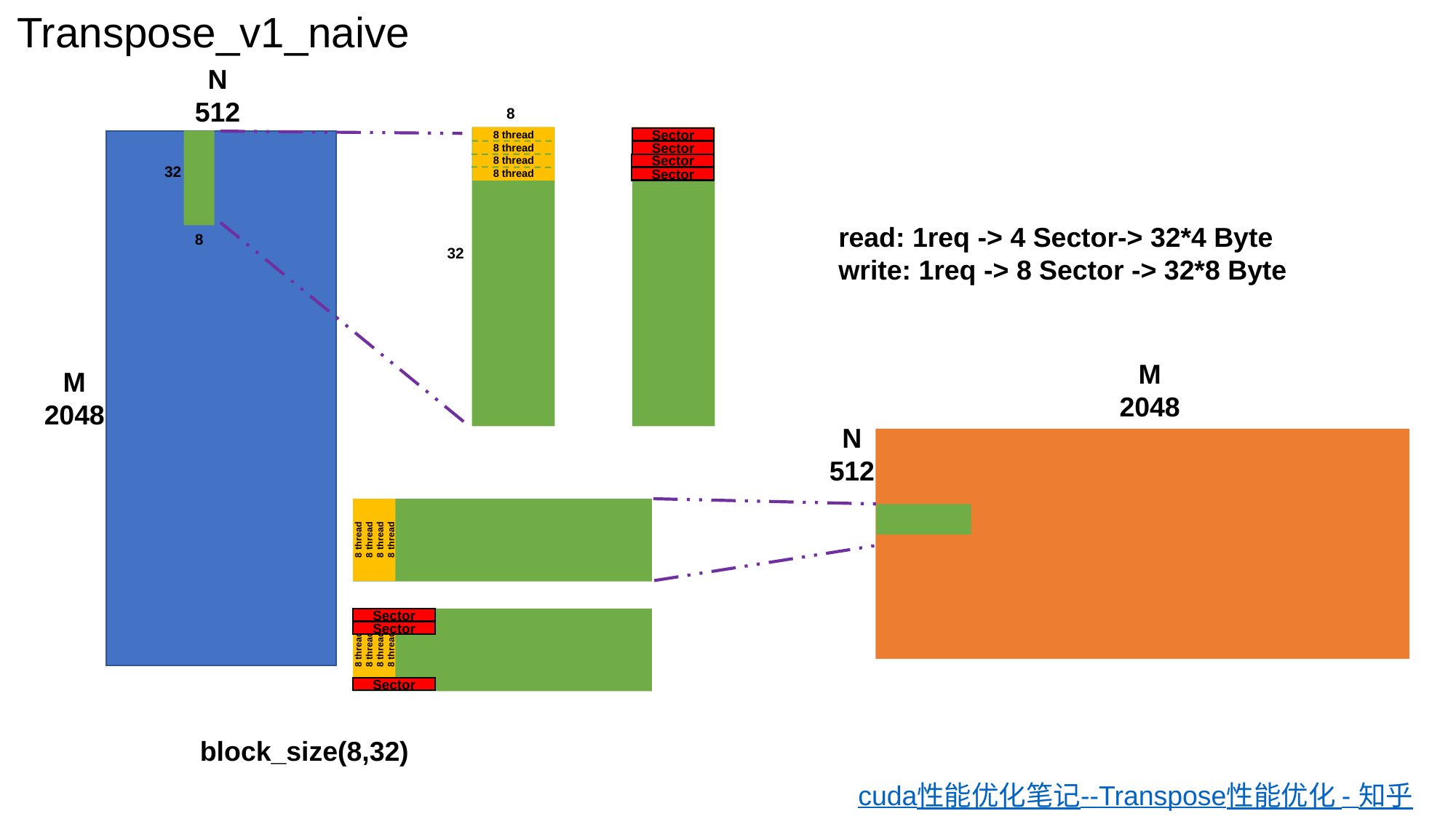

Transpose_v1_naive
N
512
8
8 thread
8 thread
8 thread
8 thread
8 thread
8 thread
8 thread
8 thread
Sector

Sector
Sector
32
Sector
read: 1req -> 4 Sector-> 32*4 Byte
write: 1req -> 8 Sector -> 32*8 Byte
8

32

M
2048
M
2048
N
512

8 thread
8 thread
8 thread
8 thread

Sector
Sector
8 thread
8 thread
8 thread
8 thread
Sector
block_size(8,32)
cuda性能优化笔记--Transpose性能优化 - 知乎